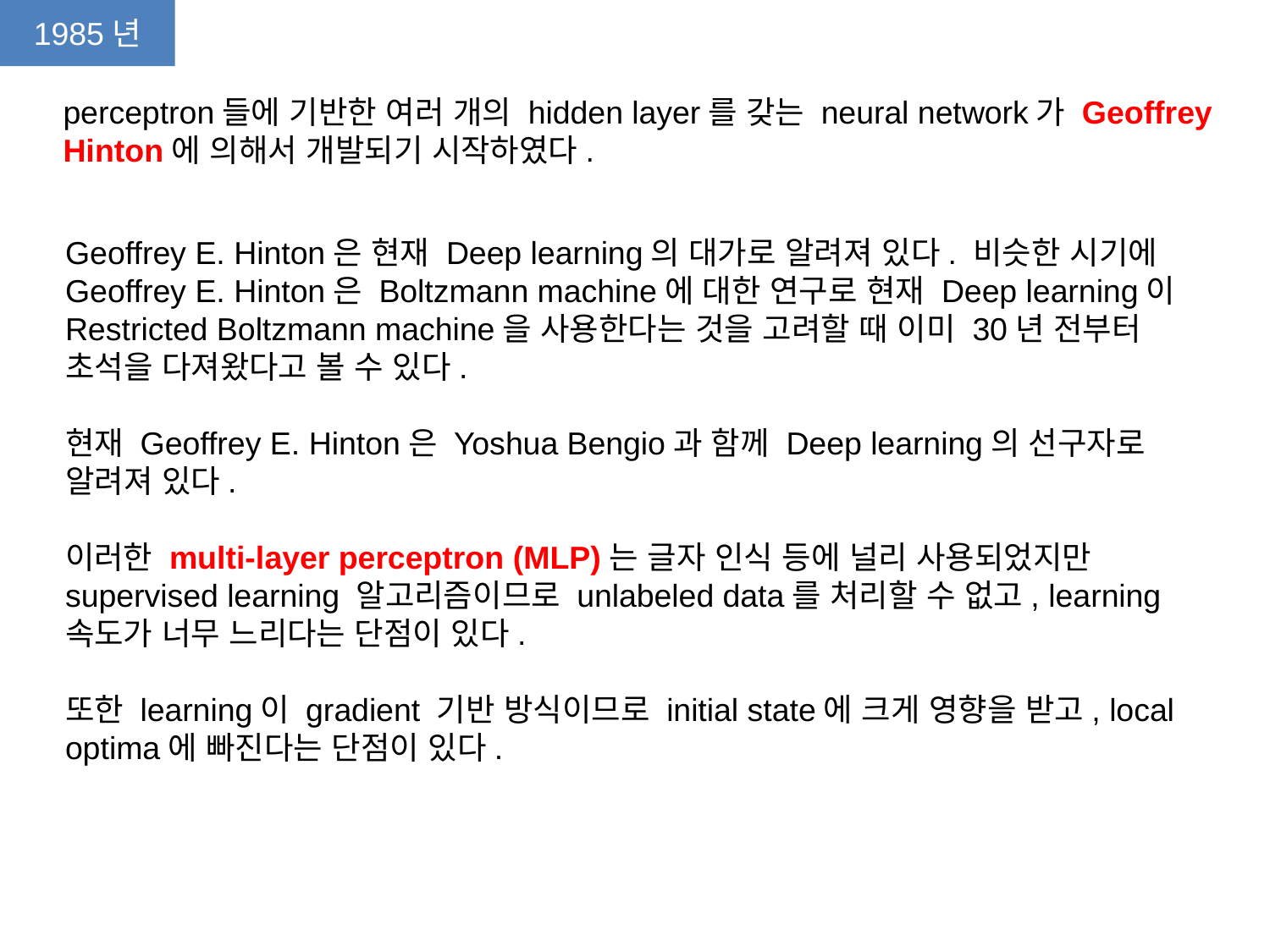

1985년
perceptron들에 기반한 여러 개의 hidden layer를 갖는 neural network가 Geoffrey Hinton에 의해서 개발되기 시작하였다.
Geoffrey E. Hinton은 현재 Deep learning의 대가로 알려져 있다. 비슷한 시기에 Geoffrey E. Hinton은 Boltzmann machine에 대한 연구로 현재 Deep learning이 Restricted Boltzmann machine을 사용한다는 것을 고려할 때 이미 30년 전부터 초석을 다져왔다고 볼 수 있다.

현재 Geoffrey E. Hinton은 Yoshua Bengio과 함께 Deep learning의 선구자로 알려져 있다.

이러한 multi-layer perceptron (MLP)는 글자 인식 등에 널리 사용되었지만 supervised learning 알고리즘이므로 unlabeled data를 처리할 수 없고, learning 속도가 너무 느리다는 단점이 있다.

또한 learning이 gradient 기반 방식이므로 initial state에 크게 영향을 받고, local optima에 빠진다는 단점이 있다.